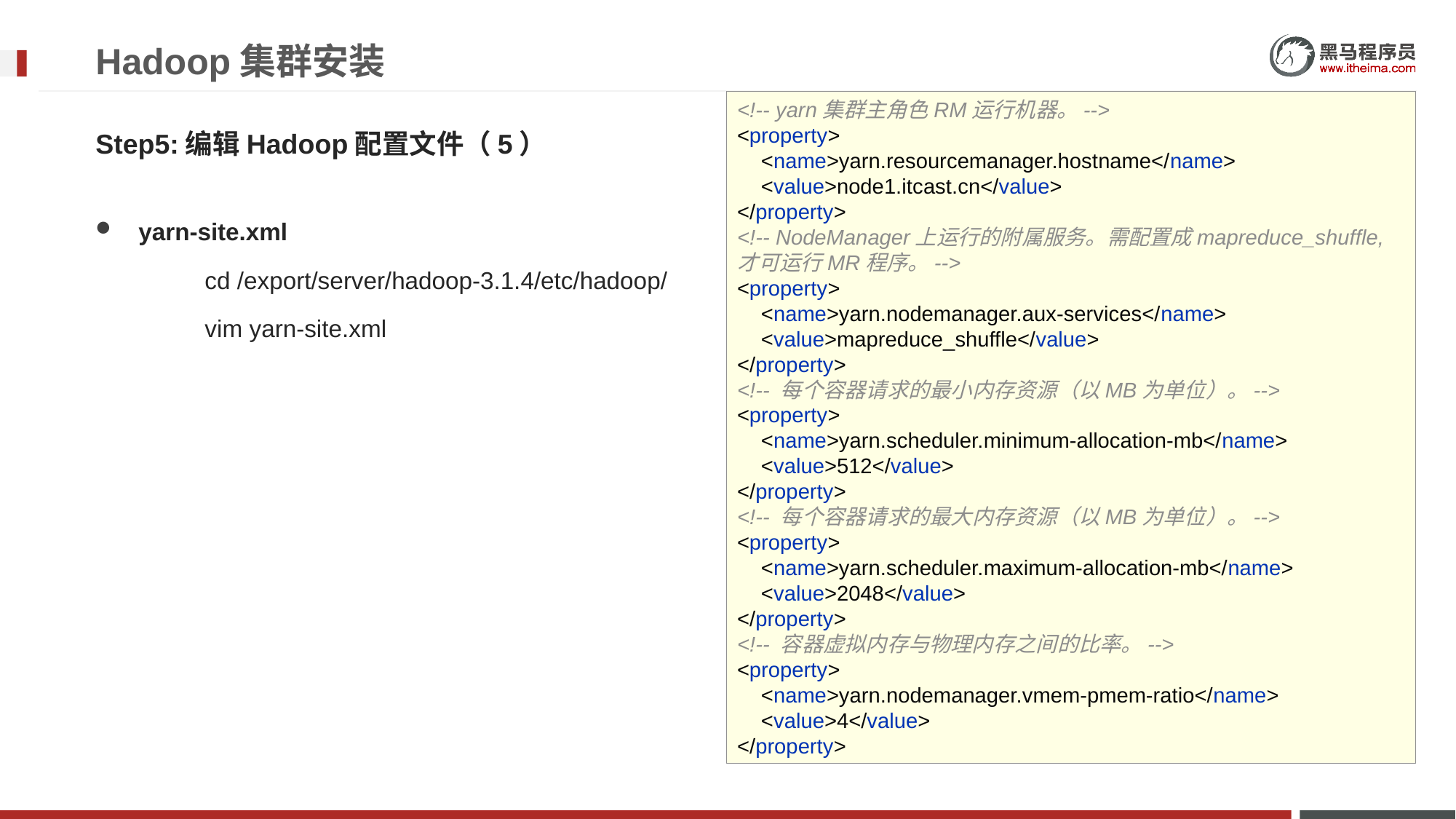

# Hadoop集群安装
<!-- yarn集群主角色RM运行机器。-->
<property>
    <name>yarn.resourcemanager.hostname</name>
    <value>node1.itcast.cn</value>
</property>
<!-- NodeManager上运行的附属服务。需配置成mapreduce_shuffle,才可运行MR程序。-->
<property>
    <name>yarn.nodemanager.aux-services</name>
    <value>mapreduce_shuffle</value>
</property>
<!-- 每个容器请求的最小内存资源（以MB为单位）。-->
<property>
    <name>yarn.scheduler.minimum-allocation-mb</name>
    <value>512</value>
</property>
<!-- 每个容器请求的最大内存资源（以MB为单位）。-->
<property>
    <name>yarn.scheduler.maximum-allocation-mb</name>
    <value>2048</value>
</property>
<!-- 容器虚拟内存与物理内存之间的比率。-->
<property>
    <name>yarn.nodemanager.vmem-pmem-ratio</name>
    <value>4</value>
</property>
Step5:编辑Hadoop配置文件（5）
yarn-site.xml
	cd /export/server/hadoop-3.1.4/etc/hadoop/
	vim yarn-site.xml